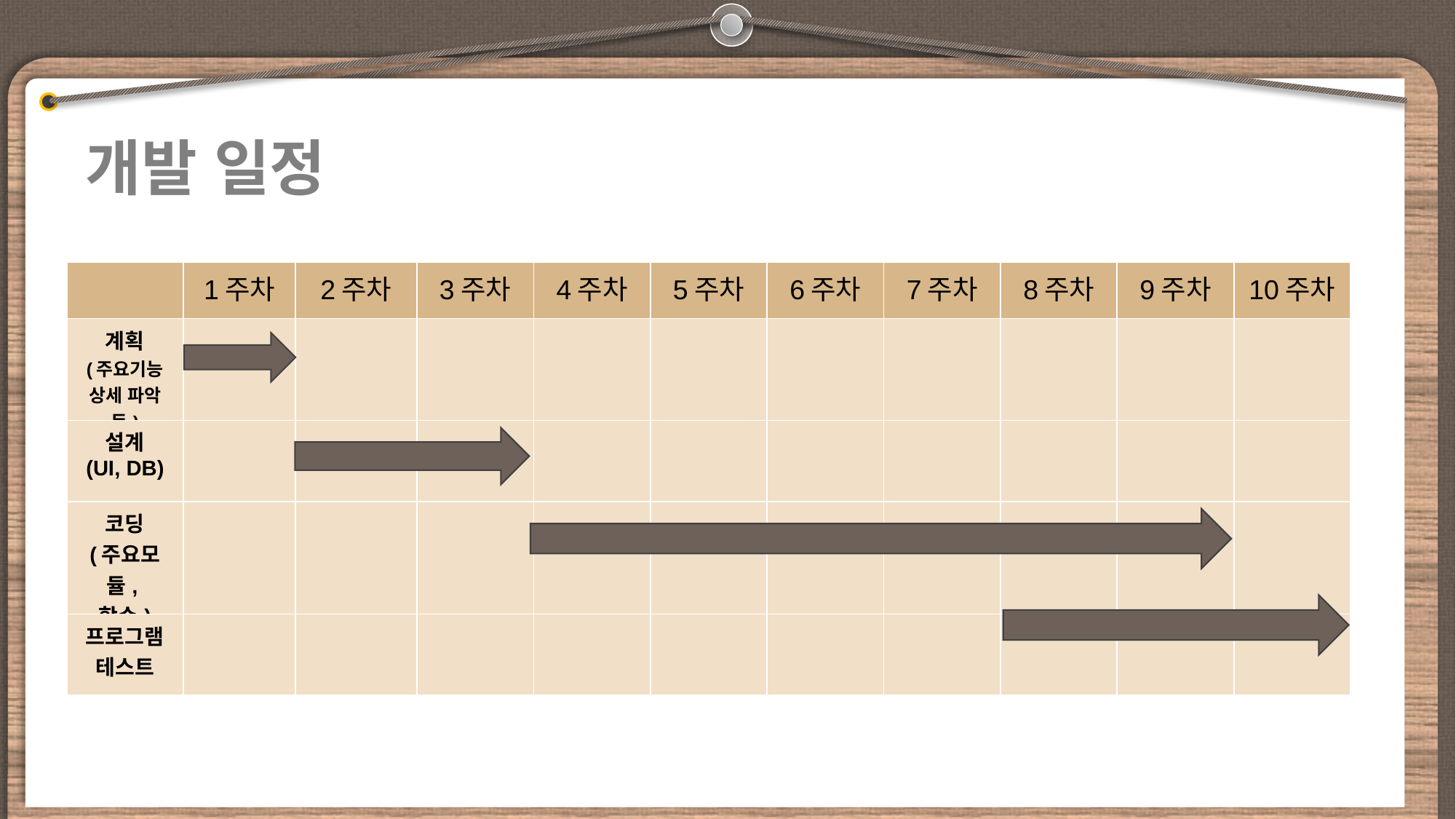

개발 일정
|  | 1주차 | 2주차 | 3주차 | 4주차 | 5주차 | 6주차 | 7주차 | 8주차 | 9주차 | 10주차 |
| --- | --- | --- | --- | --- | --- | --- | --- | --- | --- | --- |
| 계획 (주요기능 상세 파악 등) |  |  |  |  |  |  |  |  |  |  |
| 설계 (UI, DB) |  |  |  |  |  |  |  |  |  |  |
| 코딩 (주요모듈, 함수) |  |  |  |  |  |  |  |  |  |  |
| 프로그램 테스트 |  |  |  |  |  |  |  |  |  |  |